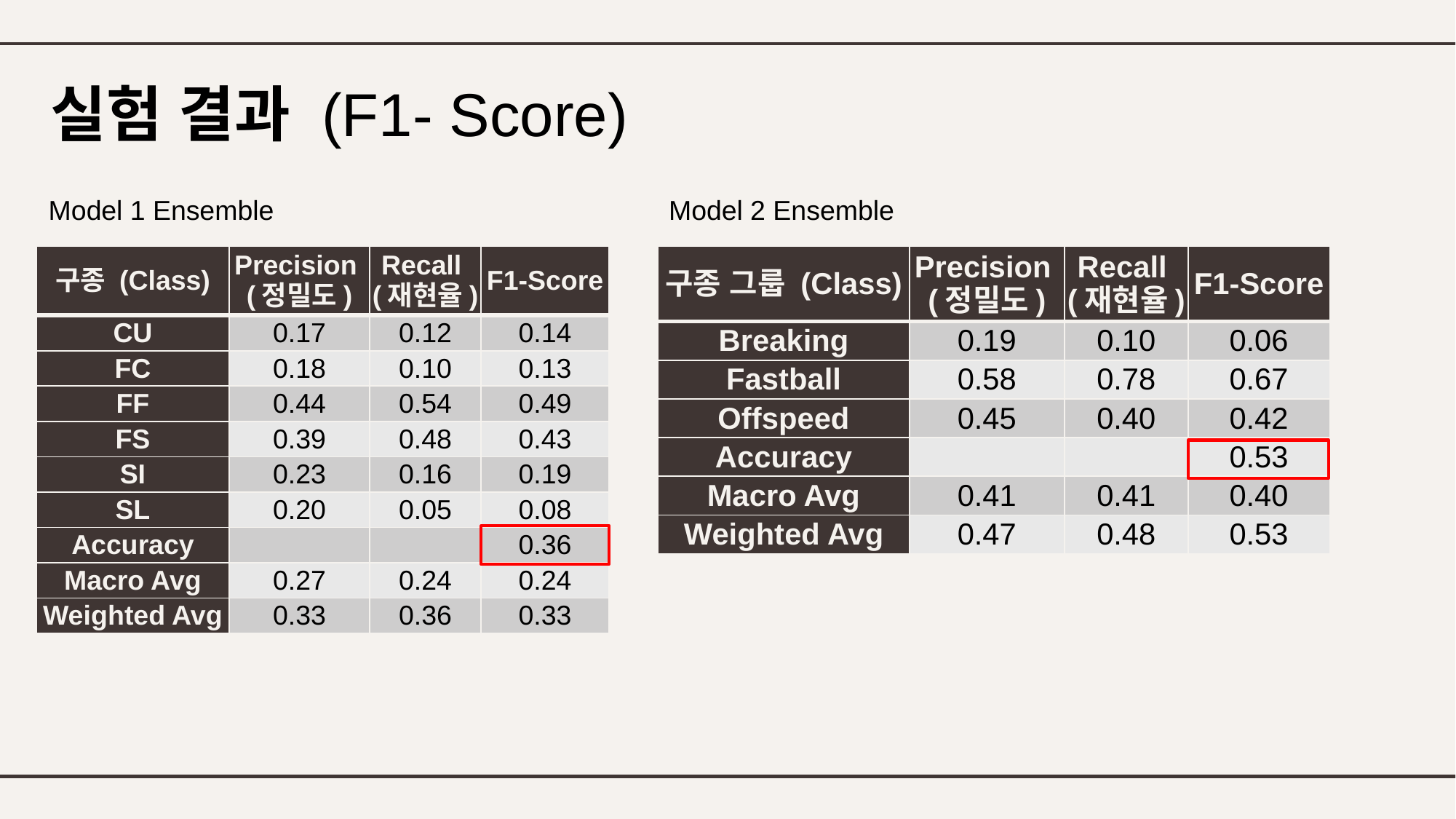

# 실험 결과 (F1- Score)
Model 1 Ensemble
Model 2 Ensemble
| 구종 (Class) | Precision (정밀도) | Recall (재현율) | F1-Score |
| --- | --- | --- | --- |
| CU | 0.17 | 0.12 | 0.14 |
| FC | 0.18 | 0.10 | 0.13 |
| FF | 0.44 | 0.54 | 0.49 |
| FS | 0.39 | 0.48 | 0.43 |
| SI | 0.23 | 0.16 | 0.19 |
| SL | 0.20 | 0.05 | 0.08 |
| Accuracy |  |  | 0.36 |
| Macro Avg | 0.27 | 0.24 | 0.24 |
| Weighted Avg | 0.33 | 0.36 | 0.33 |
| 구종 그룹 (Class) | Precision (정밀도) | Recall (재현율) | F1-Score |
| --- | --- | --- | --- |
| Breaking | 0.19 | 0.10 | 0.06 |
| Fastball | 0.58 | 0.78 | 0.67 |
| Offspeed | 0.45 | 0.40 | 0.42 |
| Accuracy |  |  | 0.53 |
| Macro Avg | 0.41 | 0.41 | 0.40 |
| Weighted Avg | 0.47 | 0.48 | 0.53 |